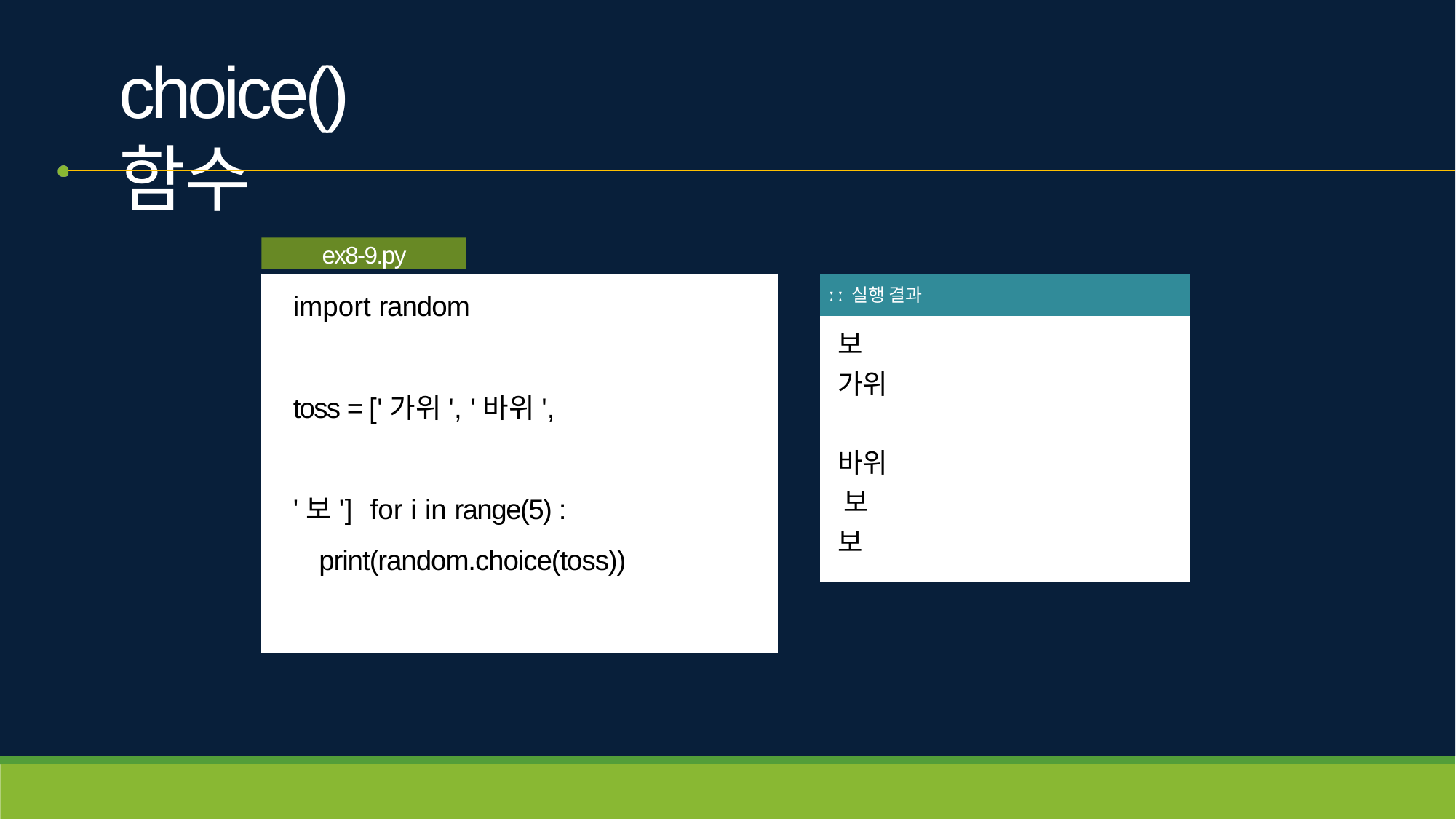

# choice() 함수

ex8-9.py

| ː ː 실행 결과 |
| --- |
| 보 가위 바위 보 보 |
import random
toss = ['가위', '바위', '보']  for i in range(5) :
print(random.choice(toss))